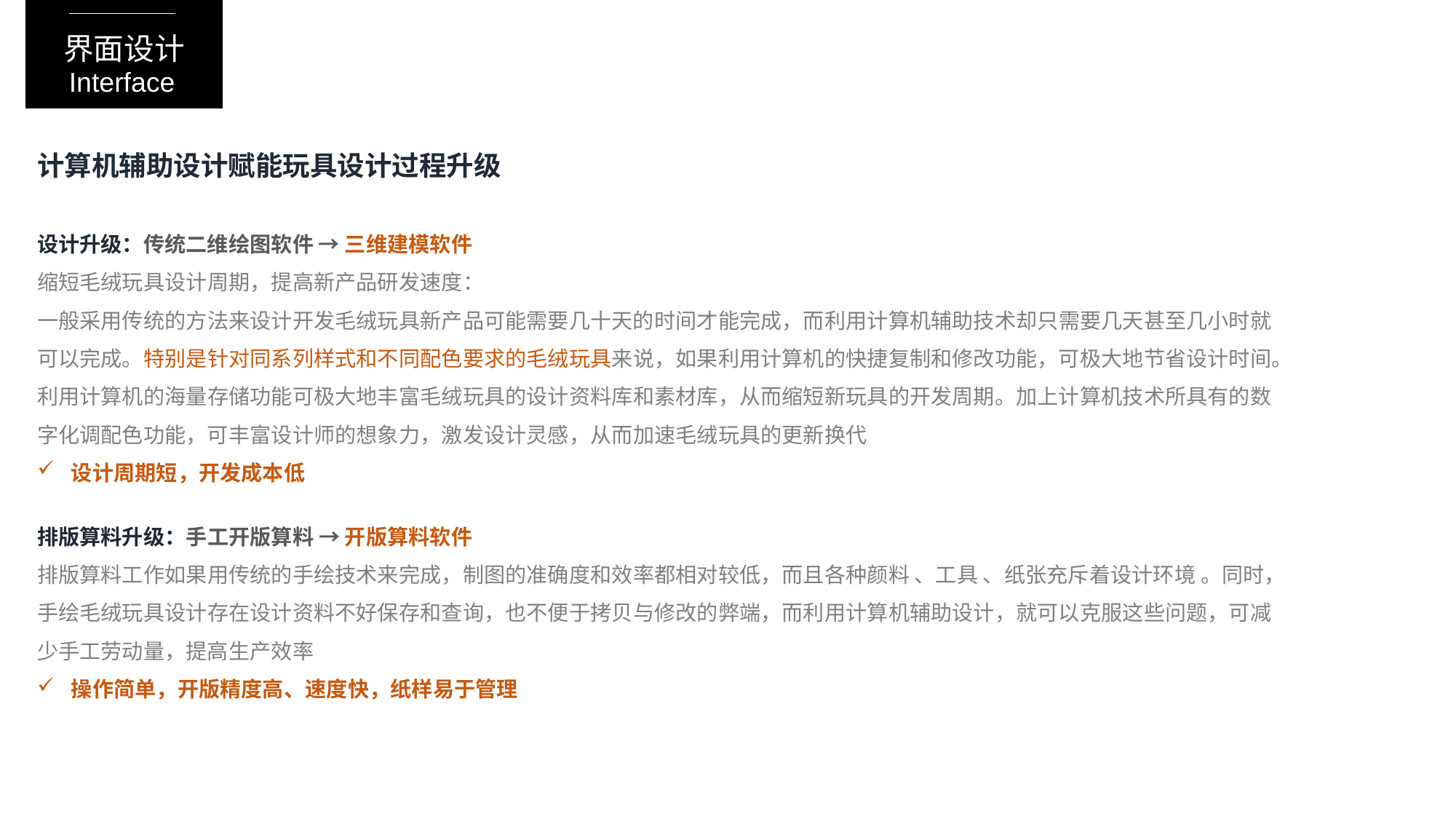

界面设计
Interface
计算机辅助设计赋能玩具设计过程升级
设计升级：传统二维绘图软件 → 三维建模软件
缩短毛绒玩具设计周期，提高新产品研发速度：
一般采用传统的方法来设计开发毛绒玩具新产品可能需要几十天的时间才能完成，而利用计算机辅助技术却只需要几天甚至几小时就可以完成。特别是针对同系列样式和不同配色要求的毛绒玩具来说，如果利用计算机的快捷复制和修改功能，可极大地节省设计时间。利用计算机的海量存储功能可极大地丰富毛绒玩具的设计资料库和素材库，从而缩短新玩具的开发周期。加上计算机技术所具有的数字化调配色功能，可丰富设计师的想象力，激发设计灵感，从而加速毛绒玩具的更新换代
设计周期短，开发成本低
排版算料升级：手工开版算料 → 开版算料软件
排版算料工作如果用传统的手绘技术来完成，制图的准确度和效率都相对较低，而且各种颜料 、工具 、纸张充斥着设计环境 。同时，手绘毛绒玩具设计存在设计资料不好保存和查询，也不便于拷贝与修改的弊端，而利用计算机辅助设计，就可以克服这些问题，可减少手工劳动量，提高生产效率
操作简单，开版精度高、速度快，纸样易于管理